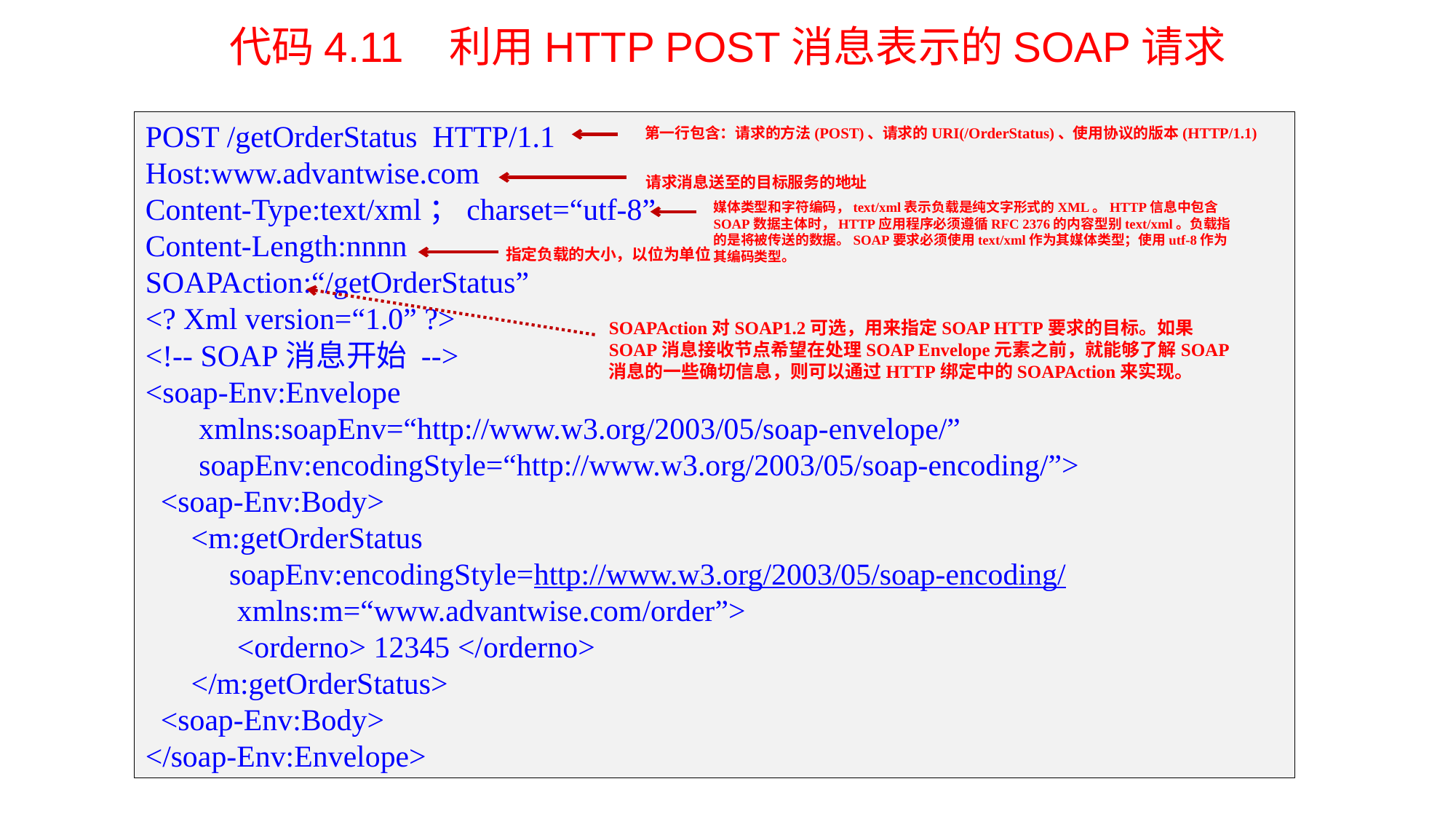

代码4.11   利用HTTP POST消息表示的SOAP请求
POST /getOrderStatus  HTTP/1.1
Host:www.advantwise.com
Content-Type:text/xml；charset=“utf-8”
Content-Length:nnnn
SOAPAction:“/getOrderStatus”
<? Xml version=“1.0” ?>
<!-- SOAP消息开始 -->
<soap-Env:Envelope
       xmlns:soapEnv=“http://www.w3.org/2003/05/soap-envelope/”
       soapEnv:encodingStyle=“http://www.w3.org/2003/05/soap-encoding/”>
  <soap-Env:Body>
      <m:getOrderStatus
           soapEnv:encodingStyle=http://www.w3.org/2003/05/soap-encoding/
            xmlns:m=“www.advantwise.com/order”>
            <orderno> 12345 </orderno>
      </m:getOrderStatus>
  <soap-Env:Body>
</soap-Env:Envelope>
第一行包含：请求的方法(POST)、请求的URI(/OrderStatus)、使用协议的版本(HTTP/1.1)
请求消息送至的目标服务的地址
媒体类型和字符编码，text/xml表示负载是纯文字形式的XML。HTTP信息中包含SOAP数据主体时，HTTP应用程序必须遵循RFC 2376的内容型别text/xml。负载指的是将被传送的数据。SOAP要求必须使用text/xml作为其媒体类型；使用utf-8作为其编码类型。
指定负载的大小，以位为单位
SOAPAction对SOAP1.2可选，用来指定SOAP HTTP要求的目标。如果SOAP消息接收节点希望在处理SOAP Envelope元素之前，就能够了解SOAP消息的一些确切信息，则可以通过HTTP绑定中的SOAPAction来实现。